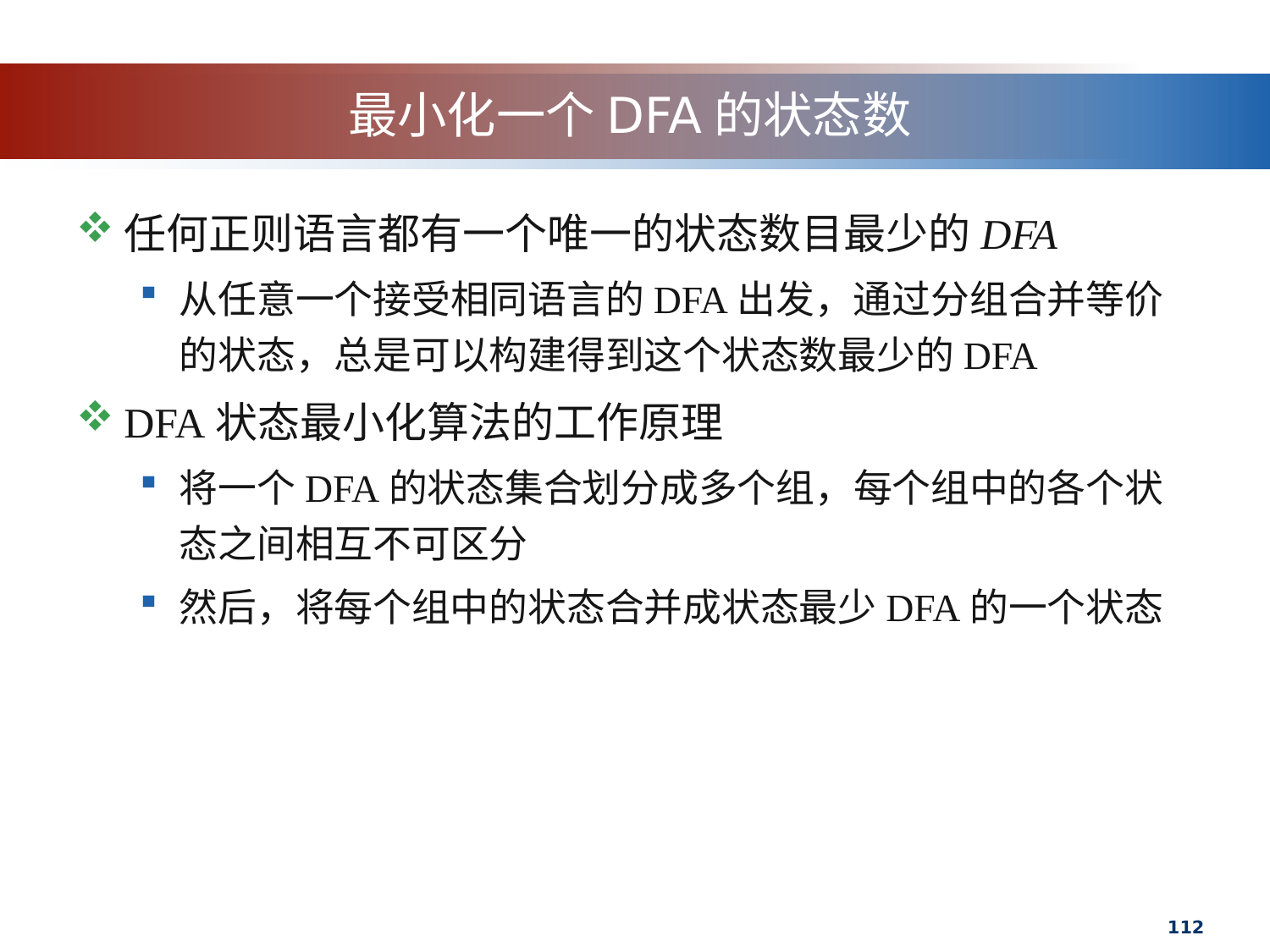

# 最小化一个DFA的状态数
任何正则语言都有一个唯一的状态数目最少的DFA
从任意一个接受相同语言的DFA出发，通过分组合并等价的状态，总是可以构建得到这个状态数最少的DFA
DFA状态最小化算法的工作原理
将一个DFA的状态集合划分成多个组，每个组中的各个状态之间相互不可区分
然后，将每个组中的状态合并成状态最少DFA的一个状态
112